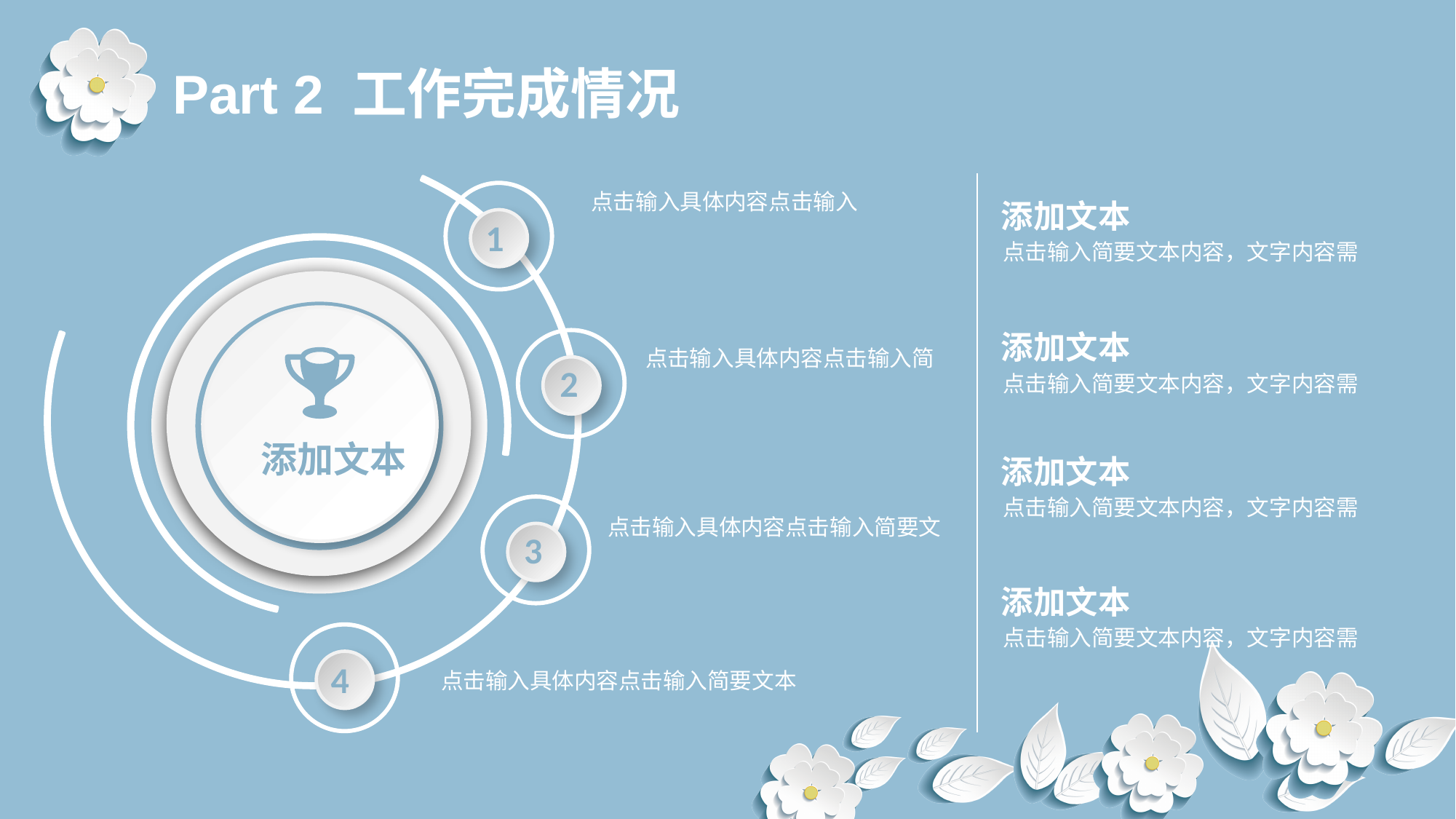

Part 2 工作完成情况

点击输入具体内容点击输入
添加文本
1

点击输入简要文本内容，文字内容需

添加文本

点击输入具体内容点击输入简

2

点击输入简要文本内容，文字内容需
添加文本
添加文本
点击输入简要文本内容，文字内容需

点击输入具体内容点击输入简要文
3

添加文本
点击输入简要文本内容，文字内容需

4
点击输入具体内容点击输入简要文本
延时符